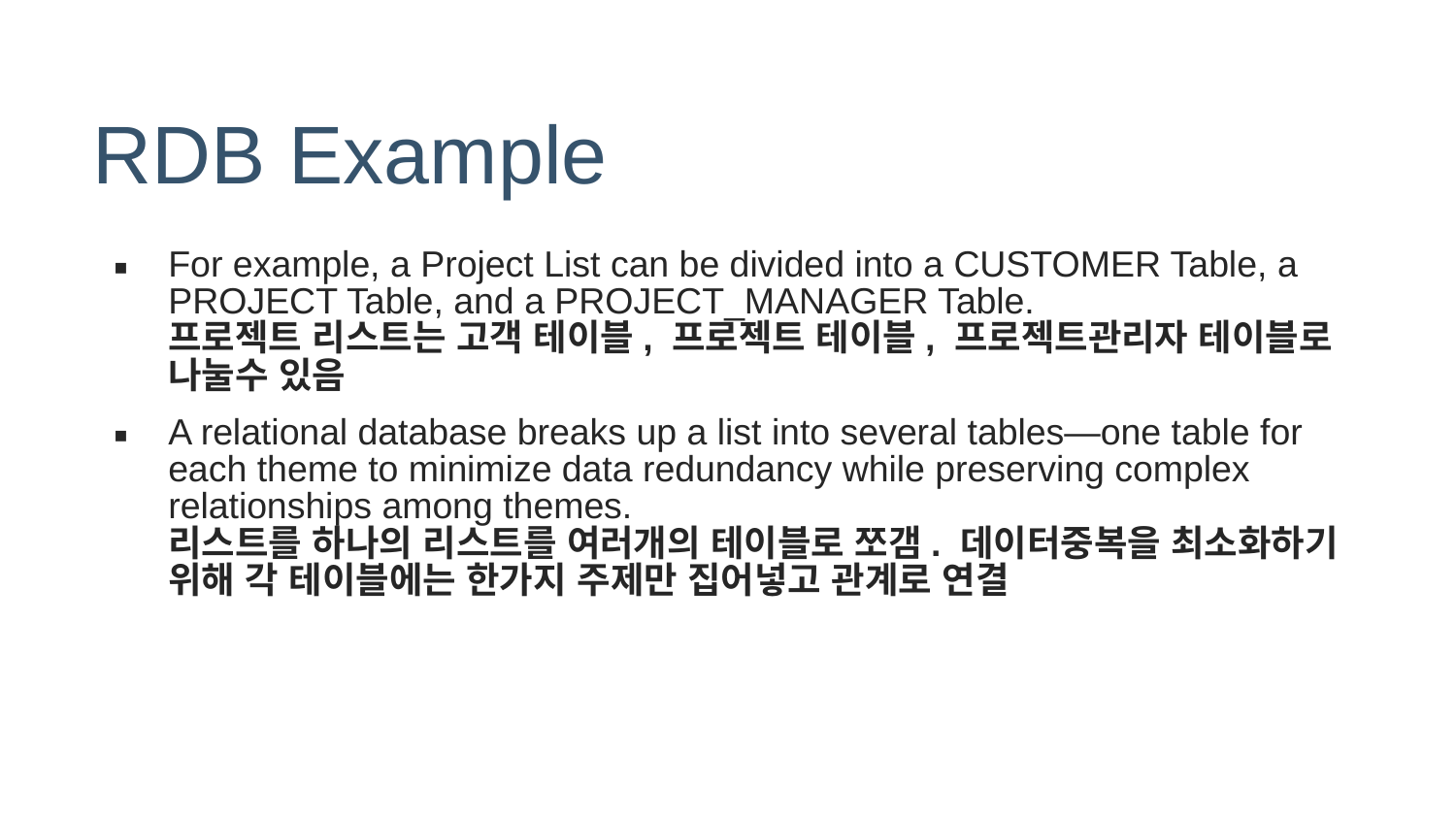

# RDB Example
For example, a Project List can be divided into a CUSTOMER Table, a PROJECT Table, and a PROJECT_MANAGER Table.
프로젝트 리스트는 고객 테이블, 프로젝트 테이블, 프로젝트관리자 테이블로 나눌수 있음
A relational database breaks up a list into several tables—one table for each theme to minimize data redundancy while preserving complex relationships among themes.
리스트를 하나의 리스트를 여러개의 테이블로 쪼갬. 데이터중복을 최소화하기 위해 각 테이블에는 한가지 주제만 집어넣고 관계로 연결